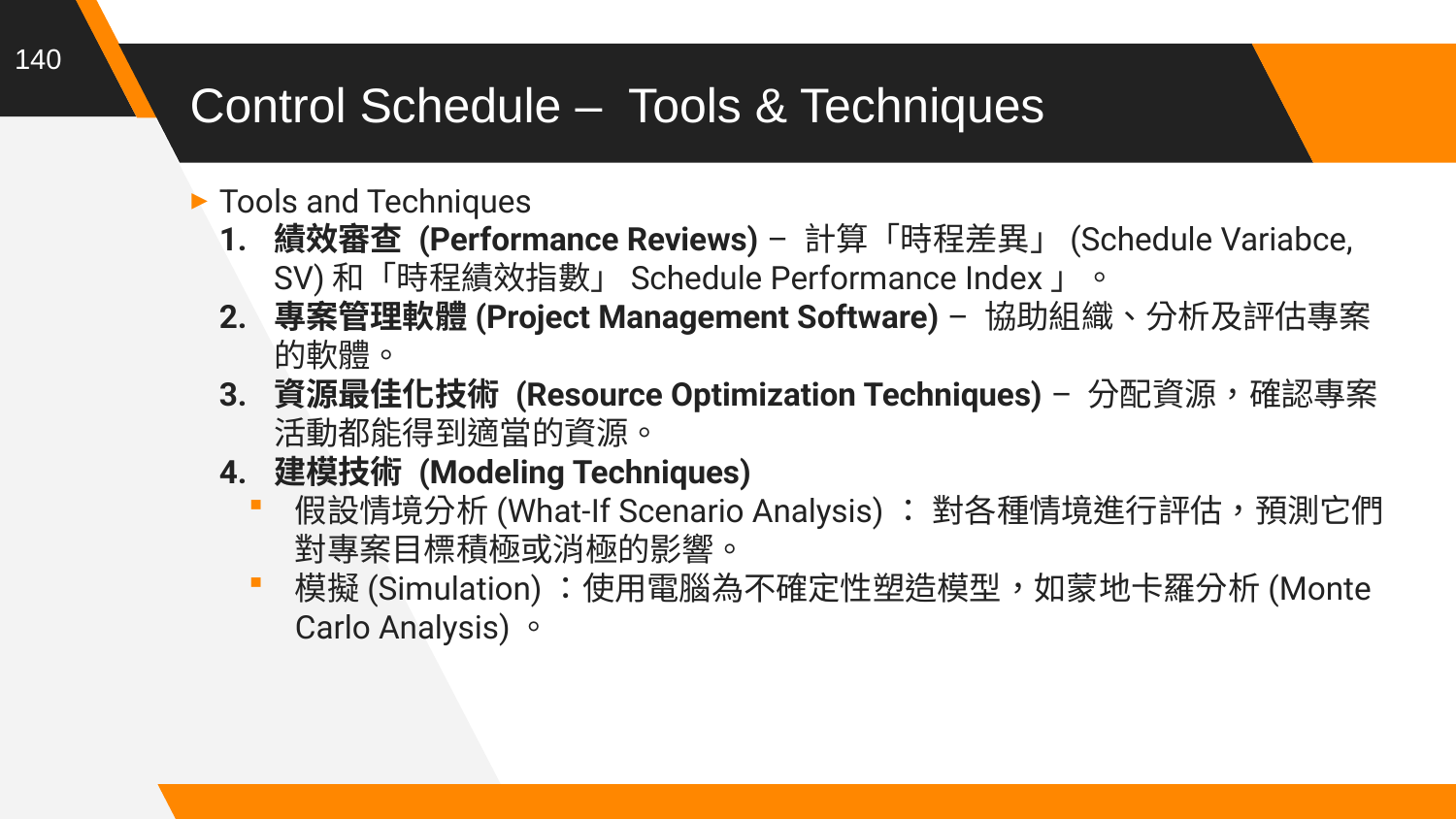

140
# Control Schedule –  Tools & Techniques
Tools and Techniques
績效審查 (Performance Reviews) – 計算「時程差異」(Schedule Variabce, SV)和「時程績效指數」Schedule Performance Index」。
專案管理軟體(Project Management Software) – 協助組織、分析及評估專案的軟體。
資源最佳化技術 (Resource Optimization Techniques) – 分配資源，確認專案活動都能得到適當的資源。
建模技術 (Modeling Techniques)
假設情境分析(What-If Scenario Analysis)： 對各種情境進行評估，預測它們對專案目標積極或消極的影響。
模擬(Simulation)：使用電腦為不確定性塑造模型，如蒙地卡羅分析(Monte Carlo Analysis)。